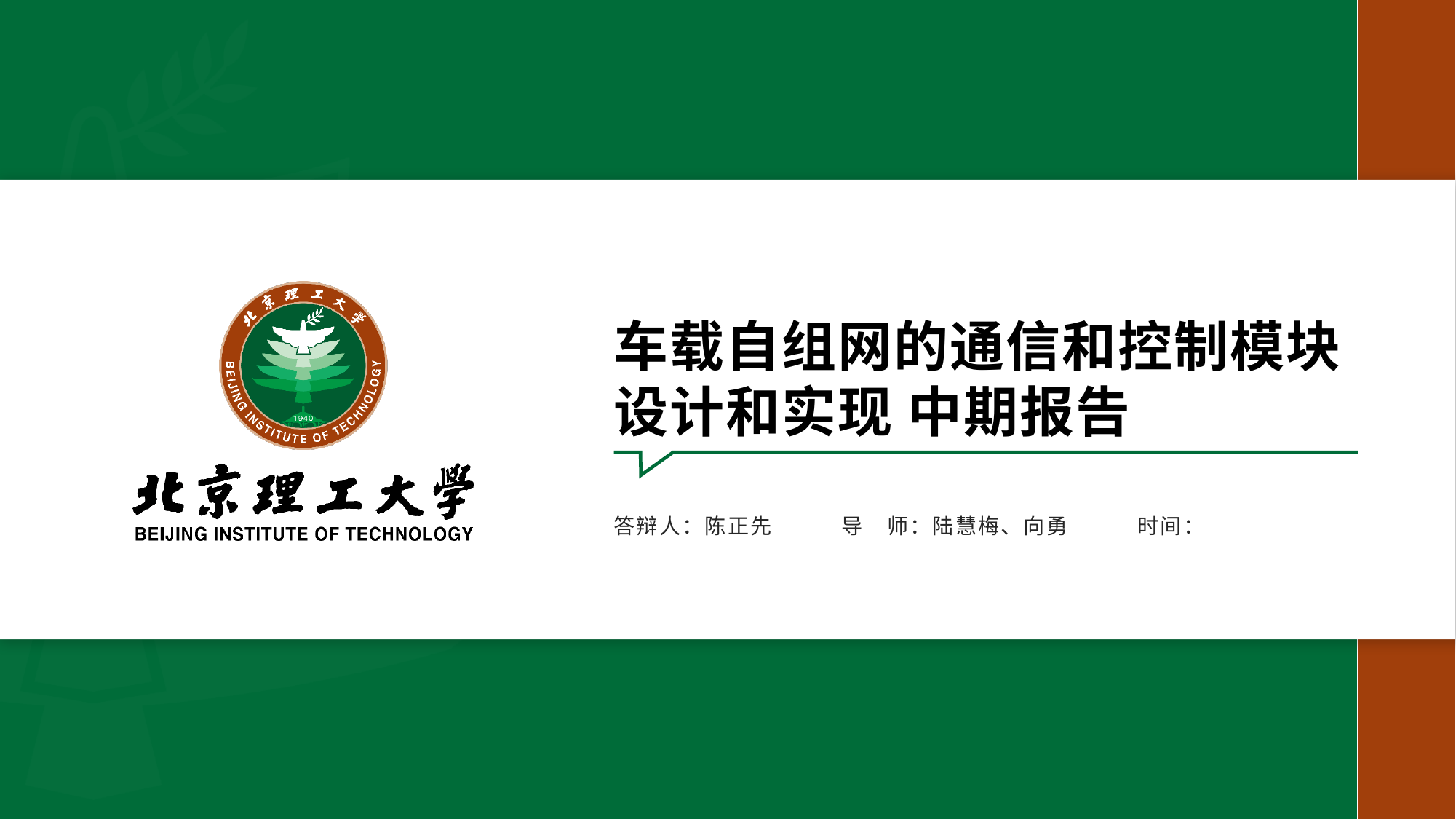

# 车载自组网的通信和控制模块设计和实现 中期报告
答辩人：陈正先　　　导　师：陆慧梅、向勇　　　时间：